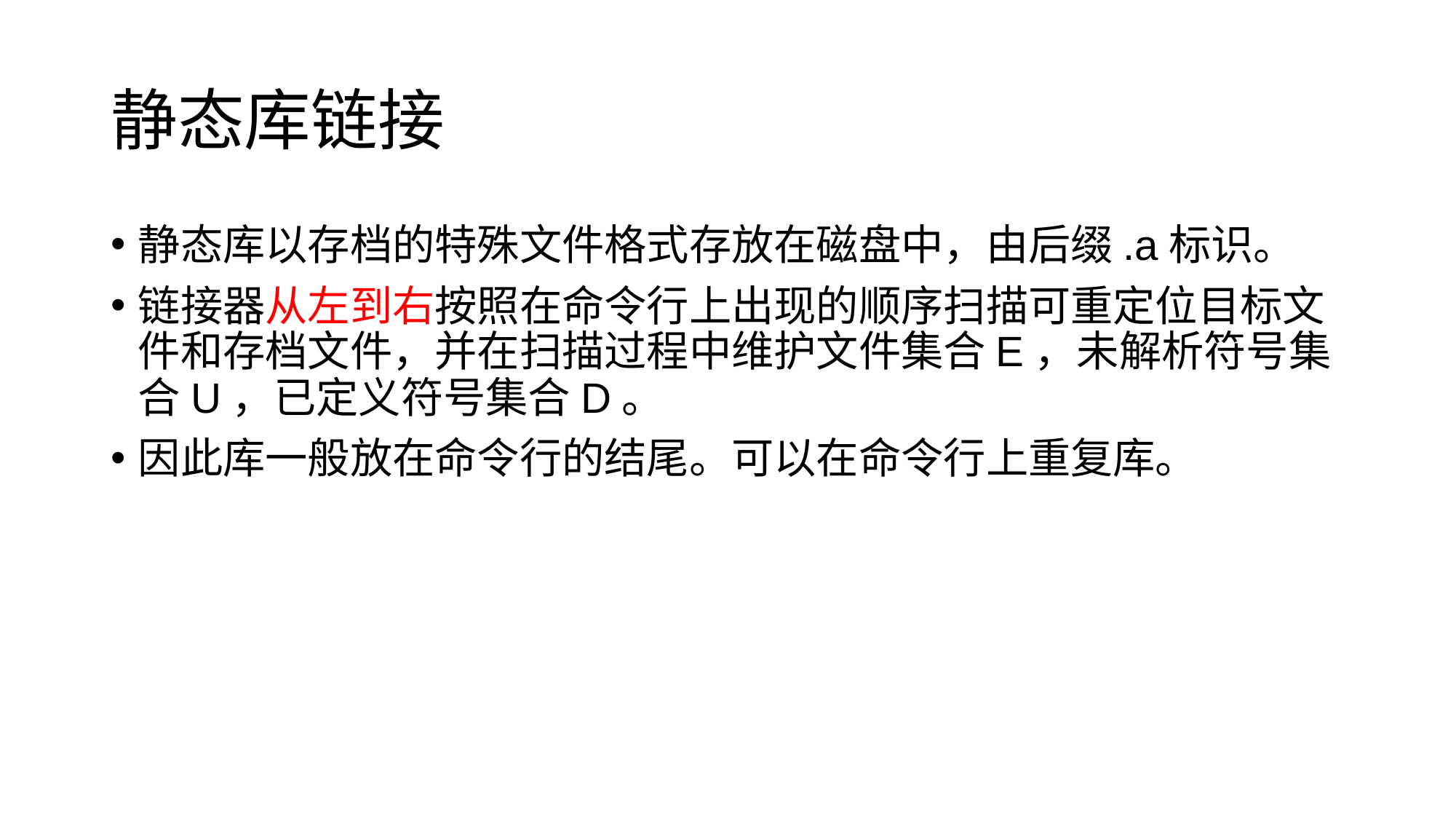

# 静态库链接
静态库以存档的特殊文件格式存放在磁盘中，由后缀.a标识。
链接器从左到右按照在命令行上出现的顺序扫描可重定位目标文件和存档文件，并在扫描过程中维护文件集合E，未解析符号集合U，已定义符号集合D。
因此库一般放在命令行的结尾。可以在命令行上重复库。